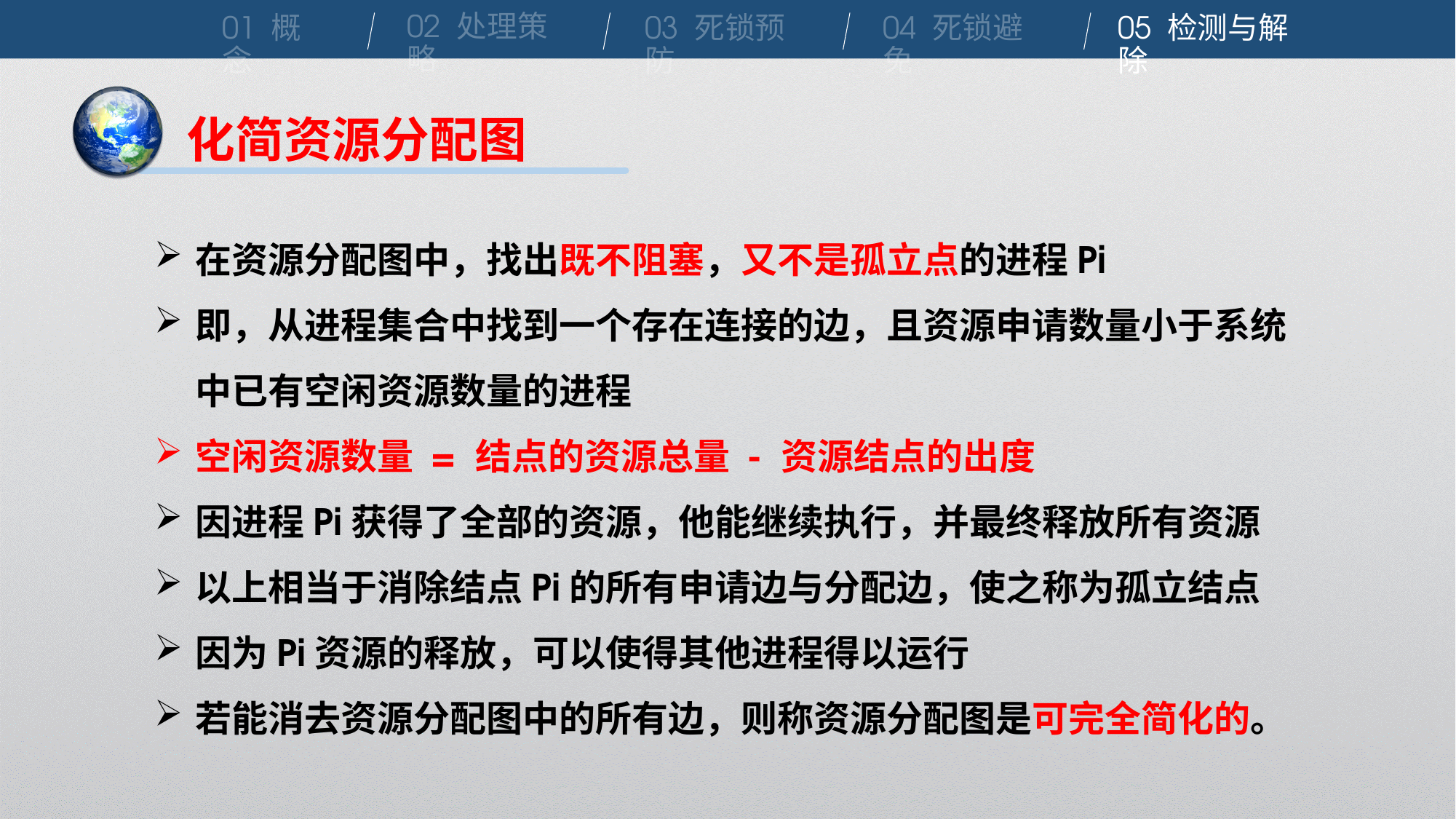

02 处理策略
01 概念
04 死锁避免
03 死锁预防
05 检测与解除
化简资源分配图
在资源分配图中，找出既不阻塞，又不是孤立点的进程Pi
即，从进程集合中找到一个存在连接的边，且资源申请数量小于系统中已有空闲资源数量的进程
空闲资源数量 = 结点的资源总量 - 资源结点的出度
因进程Pi获得了全部的资源，他能继续执行，并最终释放所有资源
以上相当于消除结点Pi的所有申请边与分配边，使之称为孤立结点
因为Pi资源的释放，可以使得其他进程得以运行
若能消去资源分配图中的所有边，则称资源分配图是可完全简化的。